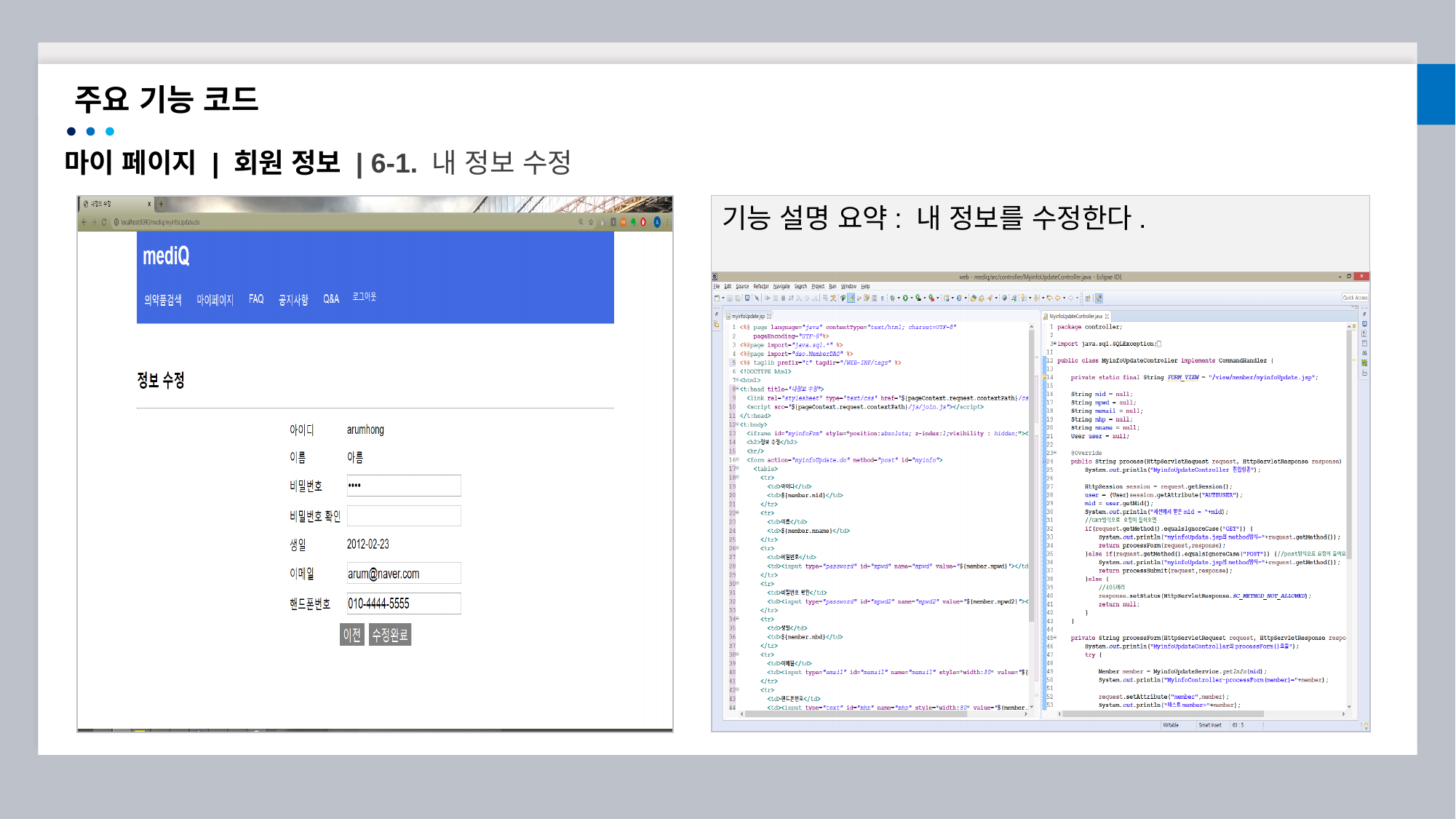

주요 기능 코드

마이 페이지 | 회원 정보 | 6-1. 내 정보 수정
기능 설명 요약: 내 정보를 수정한다.